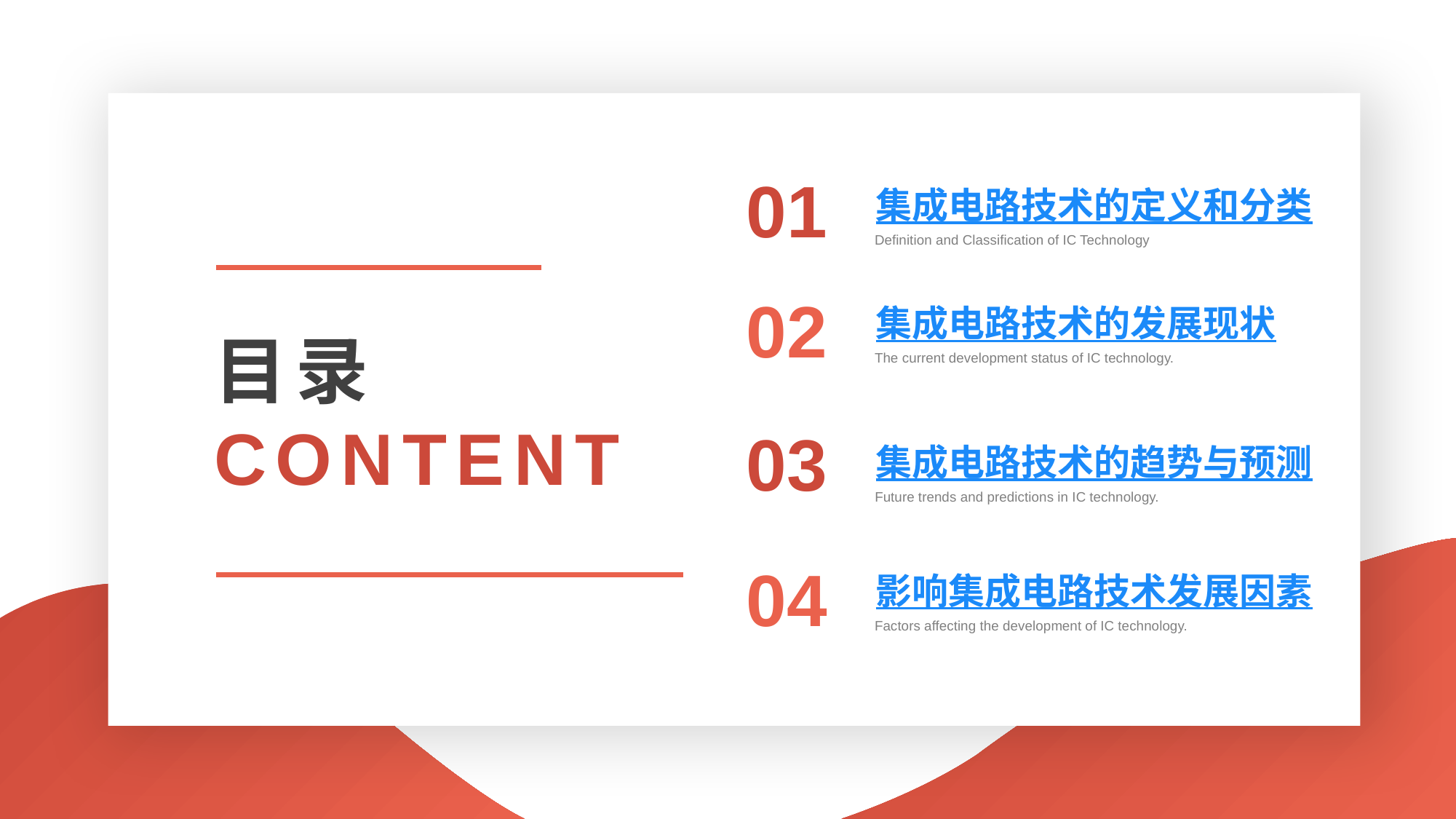

01
集成电路技术的定义和分类
Definition and Classification of IC Technology
02
集成电路技术的发展现状
The current development status of IC technology.
目录
CONTENT
03
集成电路技术的趋势与预测
Future trends and predictions in IC technology.

04
影响集成电路技术发展因素
Factors affecting the development of IC technology.